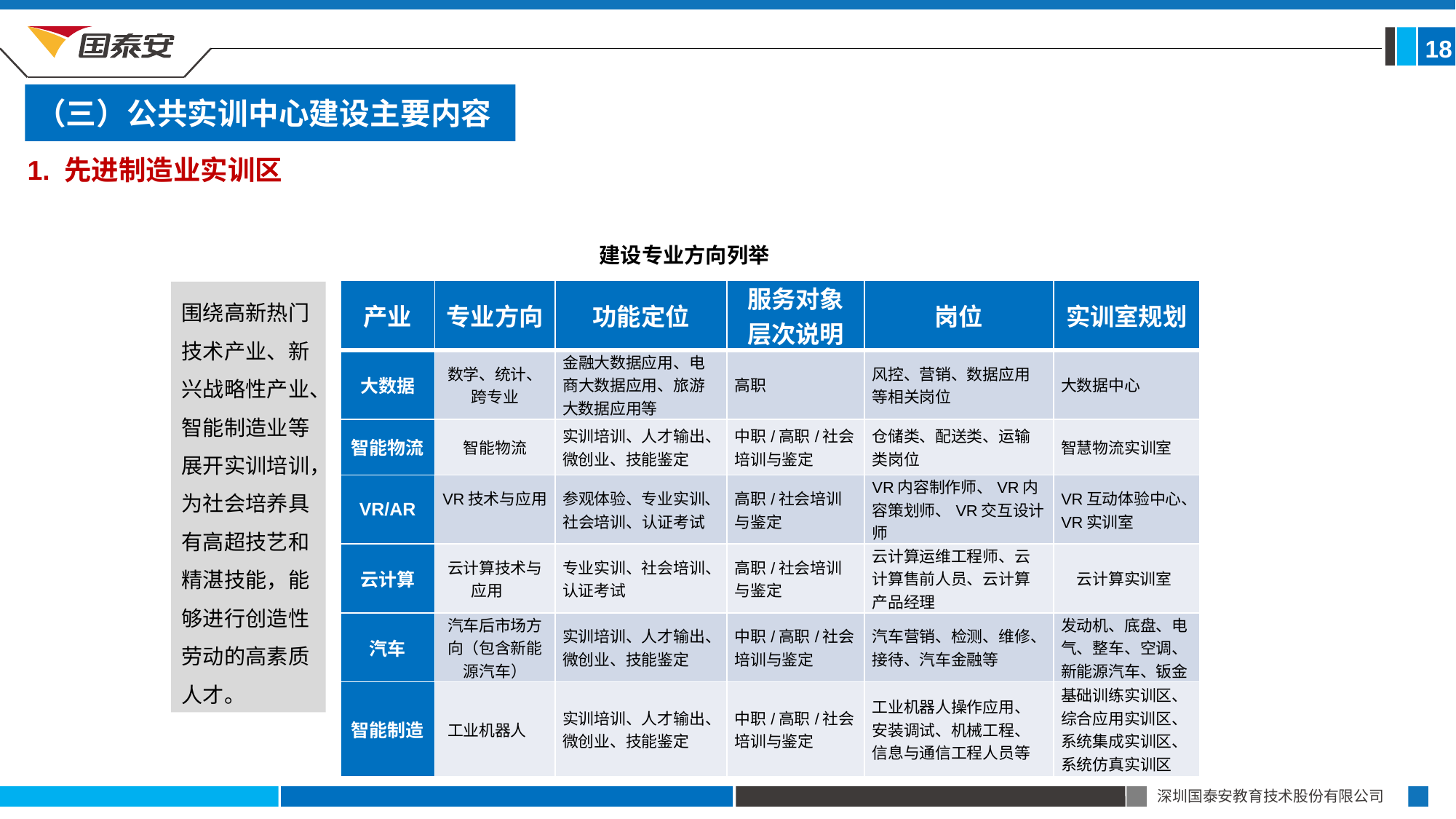

18
（三）公共实训中心建设主要内容
1. 先进制造业实训区
建设专业方向列举
| 产业 | 专业方向 | 功能定位 | 服务对象 层次说明 | 岗位 | 实训室规划 |
| --- | --- | --- | --- | --- | --- |
| 大数据 | 数学、统计、跨专业 | 金融大数据应用、电商大数据应用、旅游大数据应用等 | 高职 | 风控、营销、数据应用等相关岗位 | 大数据中心 |
| 智能物流 | 智能物流 | 实训培训、人才输出、微创业、技能鉴定 | 中职/高职/社会培训与鉴定 | 仓储类、配送类、运输类岗位 | 智慧物流实训室 |
| VR/AR | VR技术与应用 | 参观体验、专业实训、社会培训、认证考试 | 高职/社会培训与鉴定 | VR内容制作师、VR内容策划师、VR交互设计师 | VR互动体验中心、VR实训室 |
| 云计算 | 云计算技术与应用 | 专业实训、社会培训、认证考试 | 高职/社会培训与鉴定 | 云计算运维工程师、云计算售前人员、云计算产品经理 | 云计算实训室 |
| 汽车 | 汽车后市场方向（包含新能源汽车） | 实训培训、人才输出、微创业、技能鉴定 | 中职/高职/社会培训与鉴定 | 汽车营销、检测、维修、接待、汽车金融等 | 发动机、底盘、电气、整车、空调、新能源汽车、钣金 |
| 智能制造 | 工业机器人 | 实训培训、人才输出、微创业、技能鉴定 | 中职/高职/社会培训与鉴定 | 工业机器人操作应用、安装调试、机械工程、信息与通信工程人员等 | 基础训练实训区、综合应用实训区、系统集成实训区、系统仿真实训区 |
围绕高新热门技术产业、新兴战略性产业、智能制造业等展开实训培训，为社会培养具有高超技艺和精湛技能，能够进行创造性劳动的高素质人才。